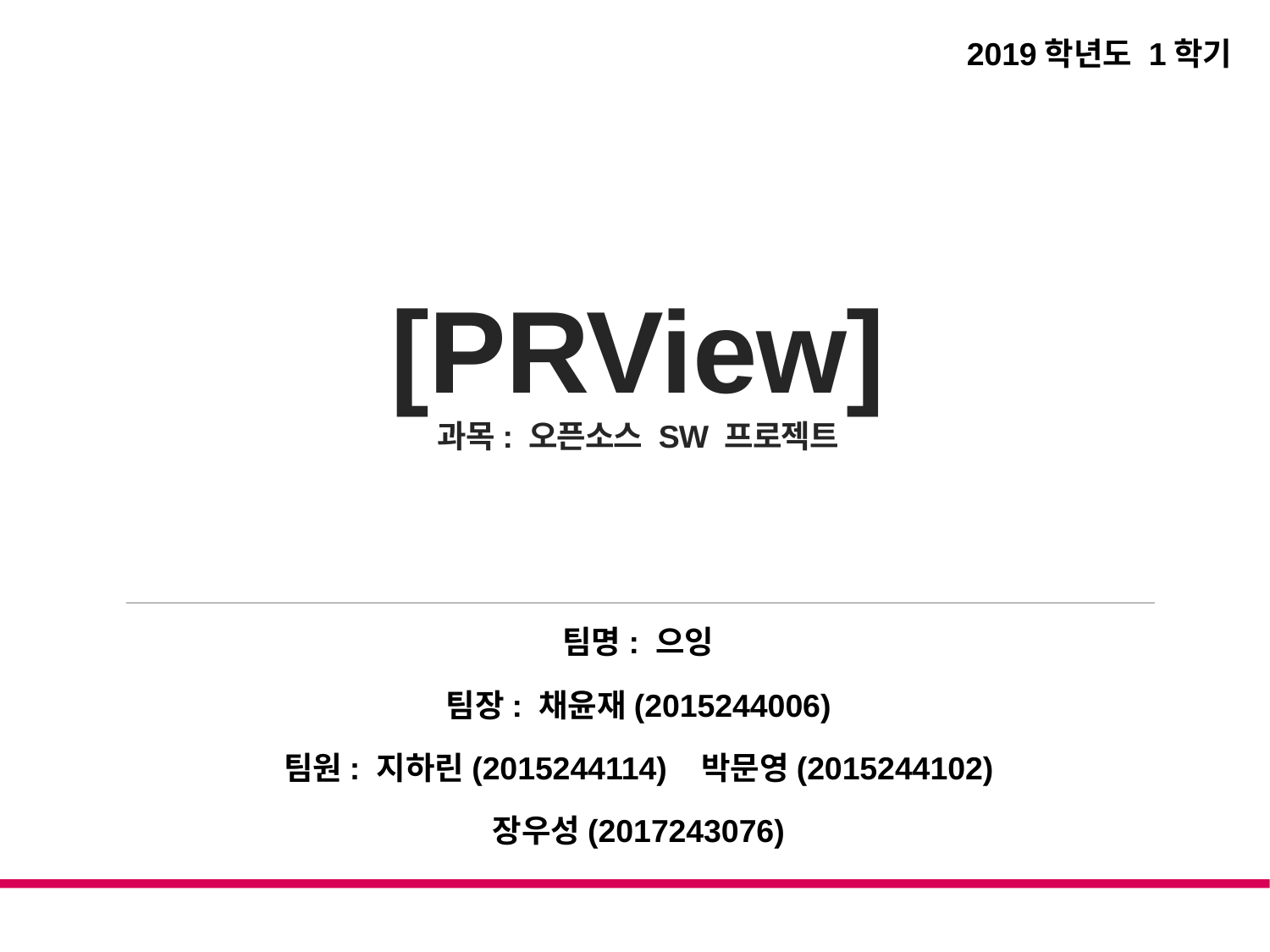

2019학년도 1학기
# [PRView] 과목: 오픈소스 SW 프로젝트
팀명: 으잉
팀장: 채윤재(2015244006)
팀원: 지하린(2015244114)   박문영(2015244102)
장우성(2017243076)
1